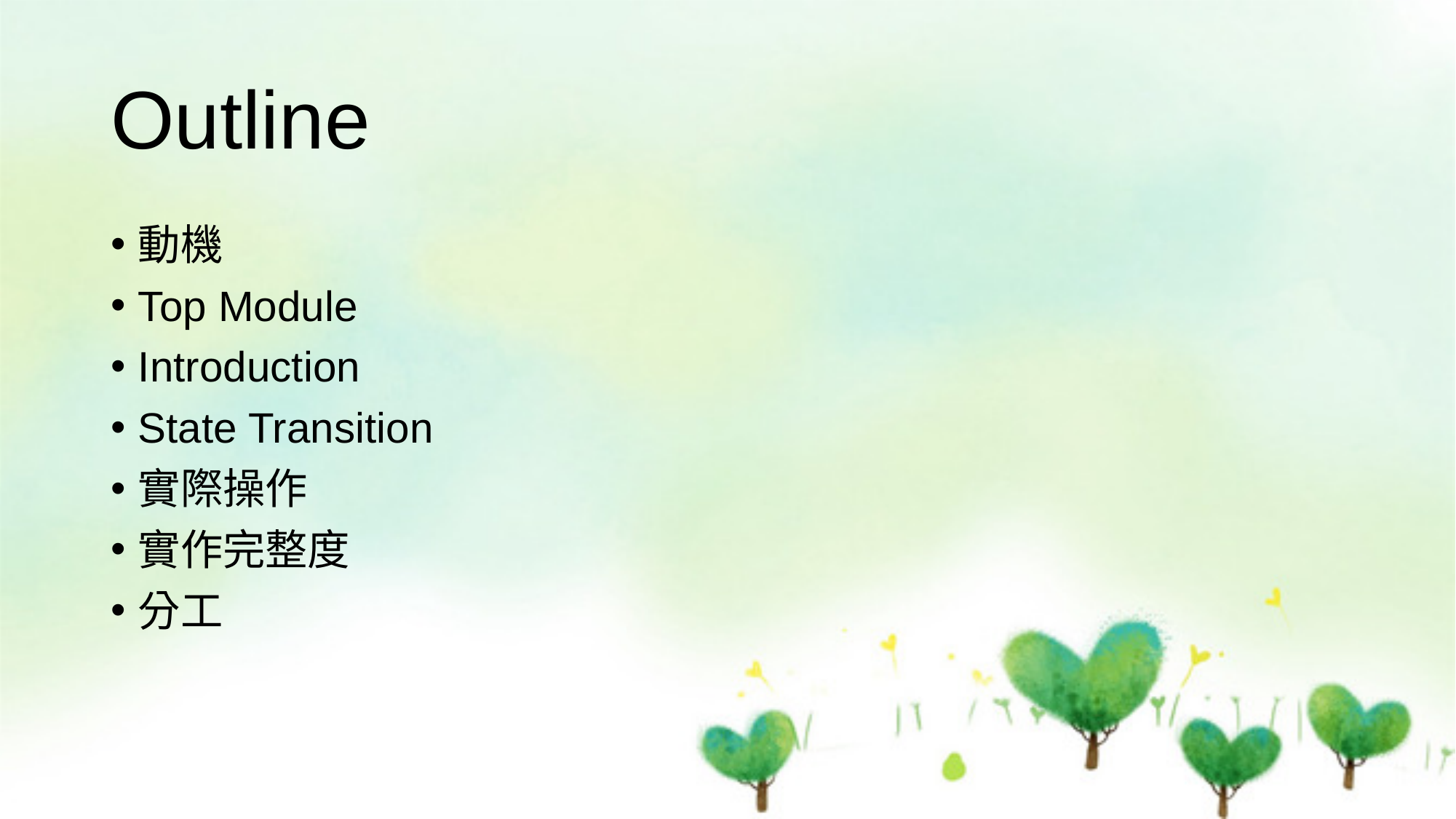

# Outline
動機
Top Module
Introduction
State Transition
實際操作
實作完整度
分工